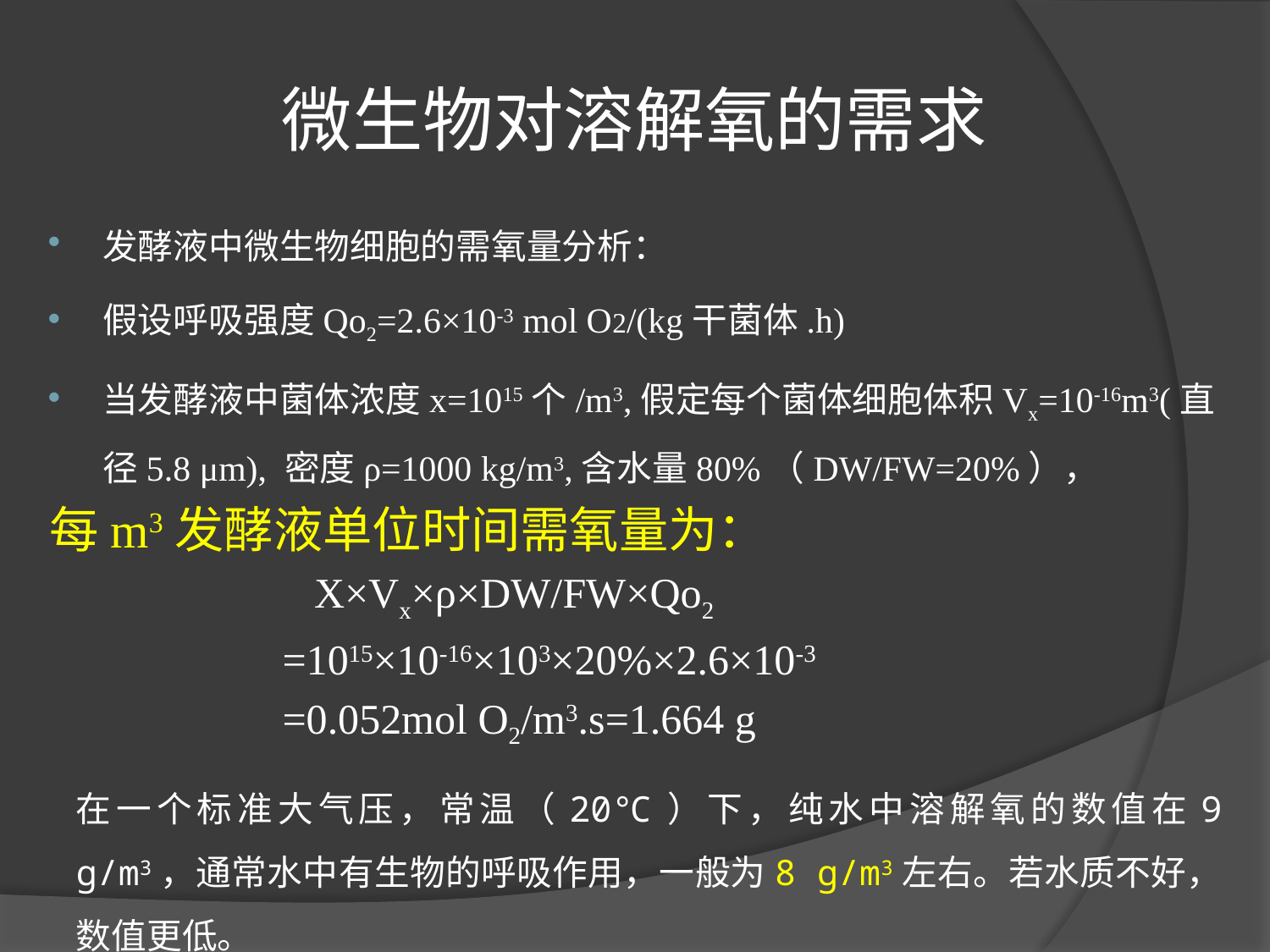

# 微生物对溶解氧的需求
发酵液中微生物细胞的需氧量分析：
假设呼吸强度Qo2=2.6×10-3 mol O2/(kg干菌体.h)
当发酵液中菌体浓度x=1015个/m3,假定每个菌体细胞体积Vx=10-16m3(直径5.8 μm), 密度ρ=1000 kg/m3,含水量80%（DW/FW=20%），
每m3发酵液单位时间需氧量为：
                         X×Vx×ρ×DW/FW×Qo2
                      =1015×10-16×103×20%×2.6×10-3
                      =0.052mol O2/m3.s=1.664 g
在一个标准大气压，常温（20℃）下，纯水中溶解氧的数值在9 g/m3，通常水中有生物的呼吸作用，一般为8 g/m3左右。若水质不好，数值更低。